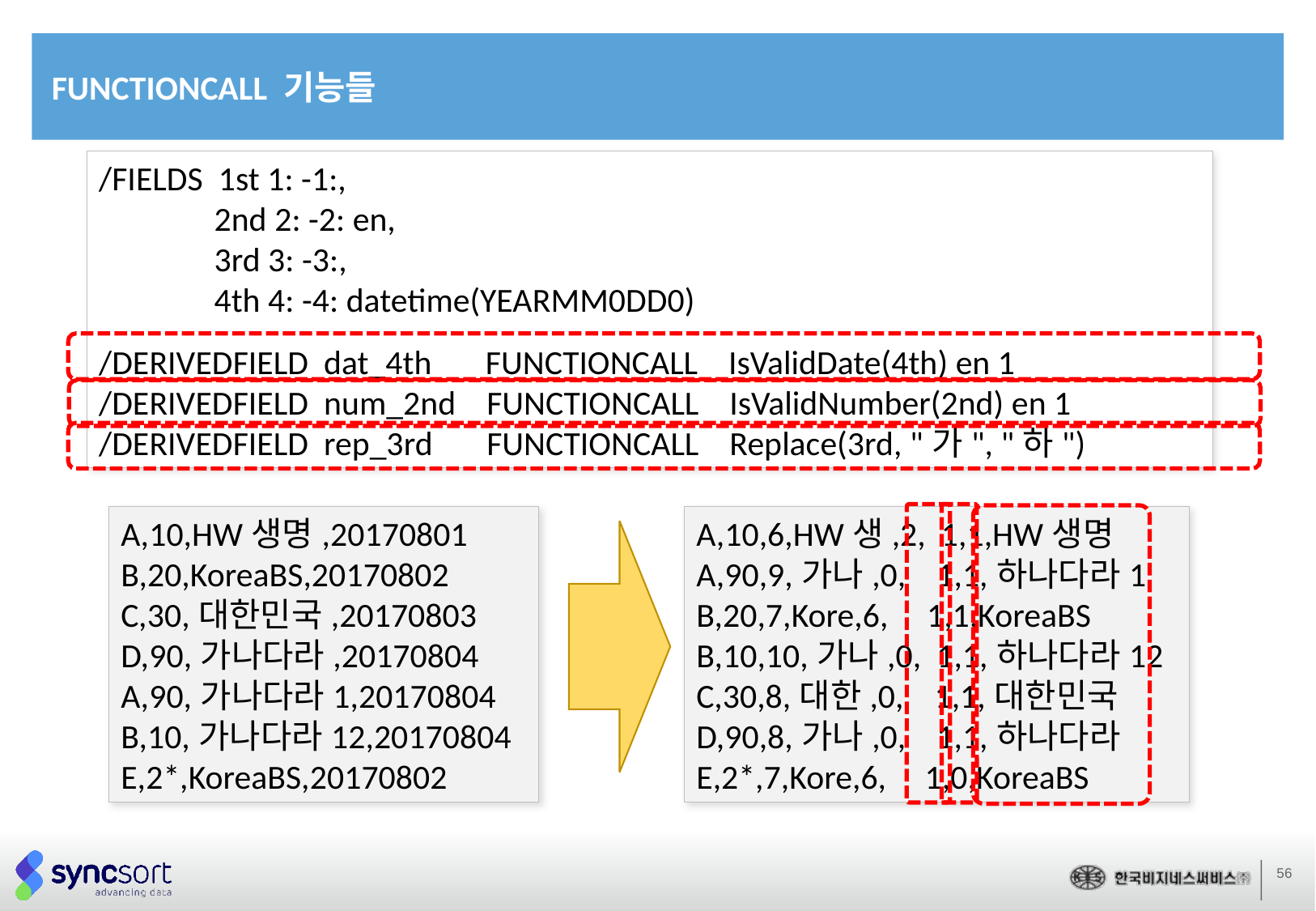

FUNCTIONCALL 기능들
/FIELDS  1st 1: -1:,
               2nd 2: -2: en,
               3rd 3: -3:,
               4th 4: -4: datetime(YEARMM0DD0)

/DERIVEDFIELD  dat_4th       FUNCTIONCALL    IsValidDate(4th) en 1
/DERIVEDFIELD  num_2nd    FUNCTIONCALL    IsValidNumber(2nd) en 1
/DERIVEDFIELD  rep_3rd       FUNCTIONCALL    Replace(3rd, "가", "하")

A,10,HW생명,20170801
B,20,KoreaBS,20170802
C,30,대한민국,20170803
D,90,가나다라,20170804
A,90,가나다라1,20170804
B,10,가나다라12,20170804
E,2*,KoreaBS,20170802
A,10,6,HW생,2,  1,1,HW생명
A,90,9,가나,0,    1,1,하나다라1
B,20,7,Kore,6,     1,1,KoreaBS
B,10,10,가나,0,  1,1,하나다라12
C,30,8,대한,0,    1,1,대한민국
D,90,8,가나,0,    1,1,하나다라
E,2*,7,Kore,6,     1,0,KoreaBS